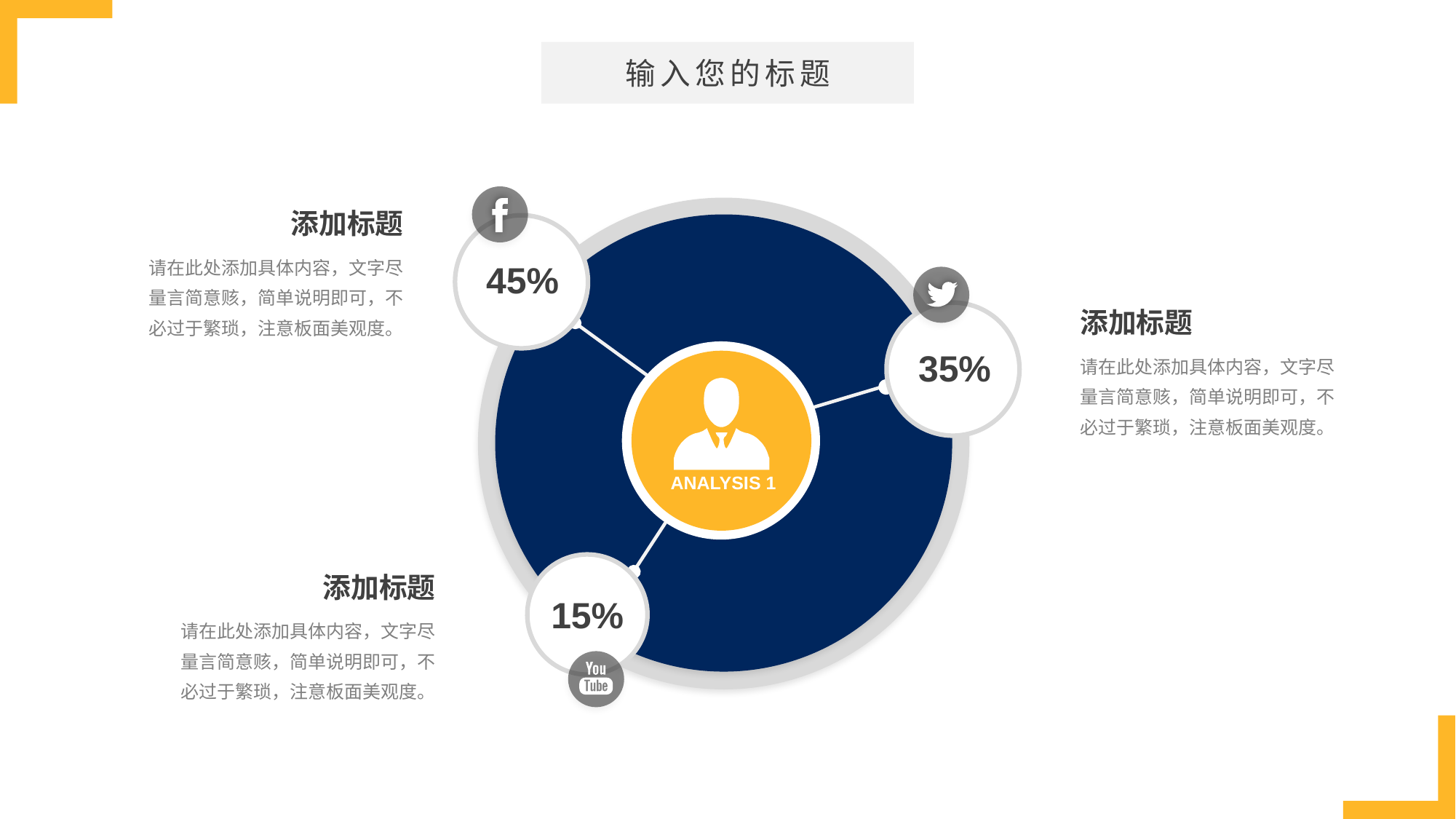

输入您的标题

添加标题

请在此处添加具体内容，文字尽量言简意赅，简单说明即可，不必过于繁琐，注意板面美观度。
45%

添加标题

35%

ANALYSIS 1
请在此处添加具体内容，文字尽量言简意赅，简单说明即可，不必过于繁琐，注意板面美观度。

添加标题
15%
请在此处添加具体内容，文字尽量言简意赅，简单说明即可，不必过于繁琐，注意板面美观度。